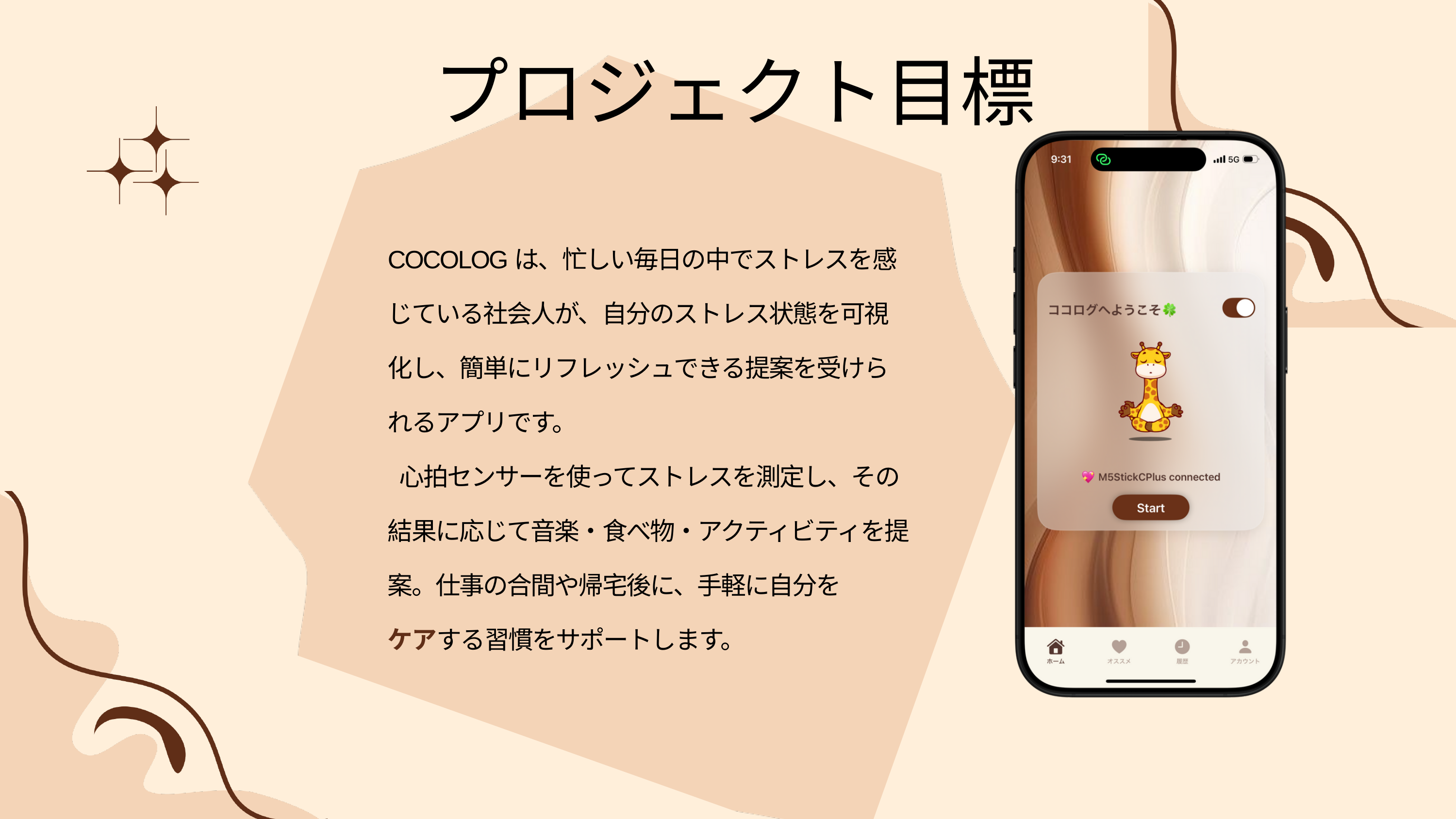

プロジェクト目標

COCOLOGは、忙しい毎日の中でストレスを感じている社会人が、自分のストレス状態を可視化し、簡単にリフレッシュできる提案を受けられるアプリです。
 心拍センサーを使ってストレスを測定し、その結果に応じて音楽・食べ物・アクティビティを提案。仕事の合間や帰宅後に、手軽に自分を
ケアする習慣をサポートします。